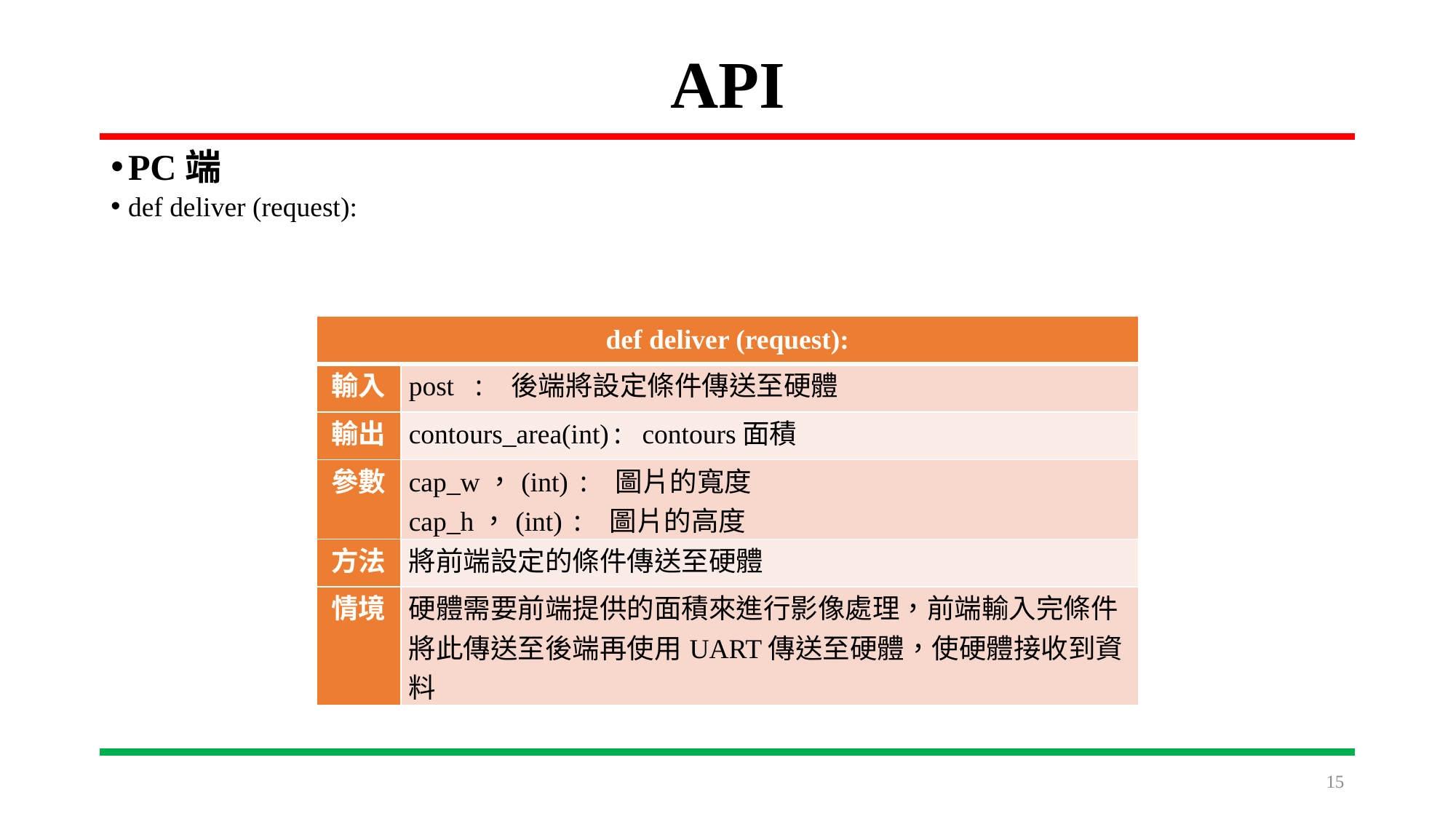

# API
PC端
def deliver (request):

| def deliver (request): |  |
| --- | --- |
| 輸入 | post : 後端將設定條件傳送至硬體 |
| 輸出 | contours\_area(int): contours面積 |
| 參數 | cap\_w，(int) : 圖片的寬度 cap\_h，(int) : 圖片的高度 |
| 方法 | 將前端設定的條件傳送至硬體 |
| 情境 | 硬體需要前端提供的面積來進行影像處理，前端輸入完條件將此傳送至後端再使用UART傳送至硬體，使硬體接收到資料 |
15